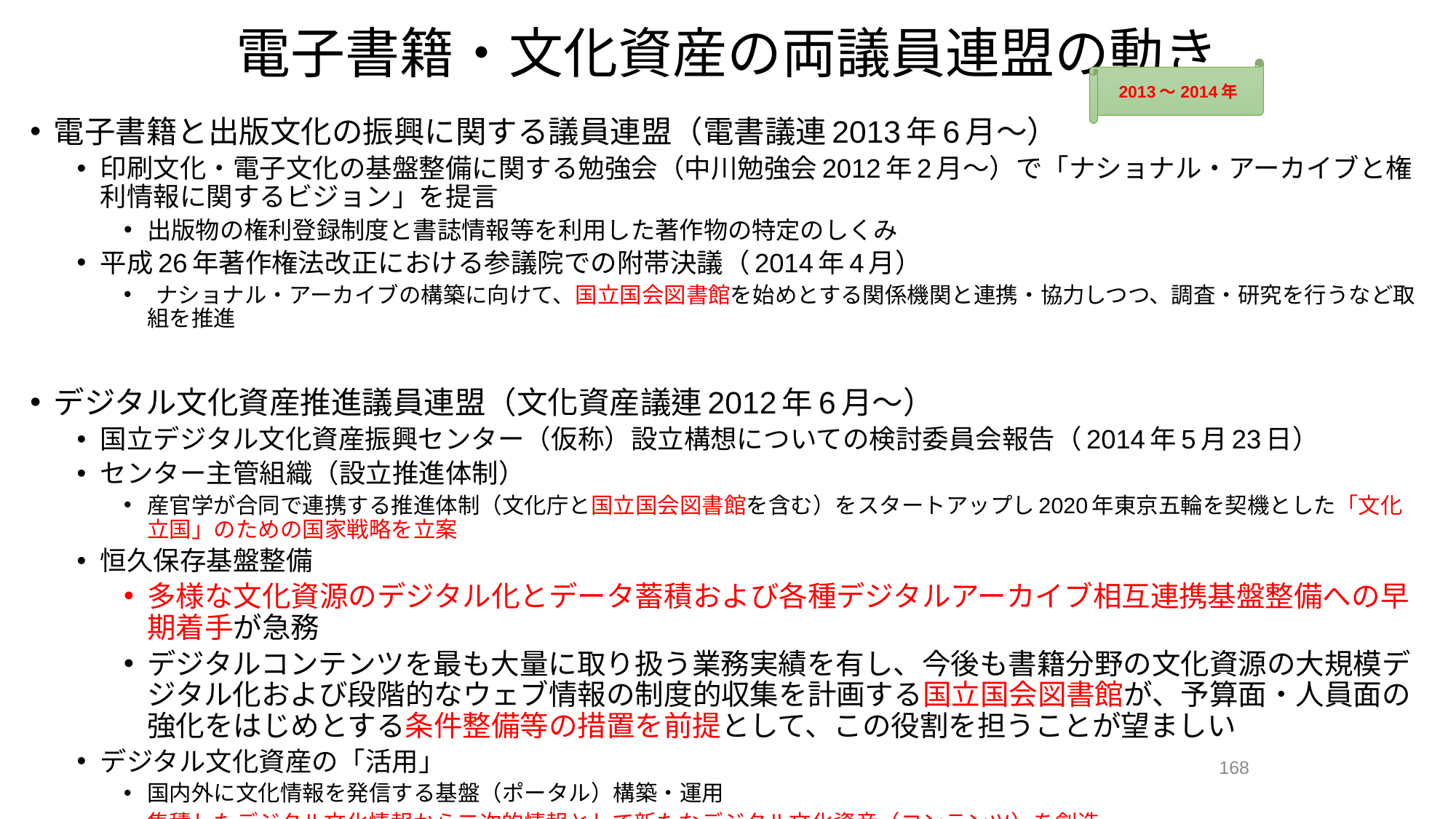

# 電子書籍・文化資産の両議員連盟の動き
2013～2014年
電子書籍と出版文化の振興に関する議員連盟（電書議連2013年6月～）
印刷文化・電子文化の基盤整備に関する勉強会（中川勉強会2012年2月～）で「ナショナル・アーカイブと権利情報に関するビジョン」を提言
出版物の権利登録制度と書誌情報等を利用した著作物の特定のしくみ
平成26年著作権法改正における参議院での附帯決議（2014年4月）
 ナショナル・アーカイブの構築に向けて、国立国会図書館を始めとする関係機関と連携・協力しつつ、調査・研究を行うなど取組を推進

デジタル文化資産推進議員連盟（文化資産議連2012年6月～）
国立デジタル文化資産振興センター（仮称）設立構想についての検討委員会報告（2014年5月23日）
センター主管組織（設立推進体制）
産官学が合同で連携する推進体制（文化庁と国立国会図書館を含む）をスタートアップし2020年東京五輪を契機とした「文化立国」のための国家戦略を立案
恒久保存基盤整備
多様な文化資源のデジタル化とデータ蓄積および各種デジタルアーカイブ相互連携基盤整備への早期着手が急務
デジタルコンテンツを最も大量に取り扱う業務実績を有し、今後も書籍分野の文化資源の大規模デジタル化および段階的なウェブ情報の制度的収集を計画する国立国会図書館が、予算面・人員面の強化をはじめとする条件整備等の措置を前提として、この役割を担うことが望ましい
デジタル文化資産の「活用」
国内外に文化情報を発信する基盤（ポータル）構築・運用
集積したデジタル文化情報から二次的情報として新たなデジタル文化資産（コンテンツ）を創造
168